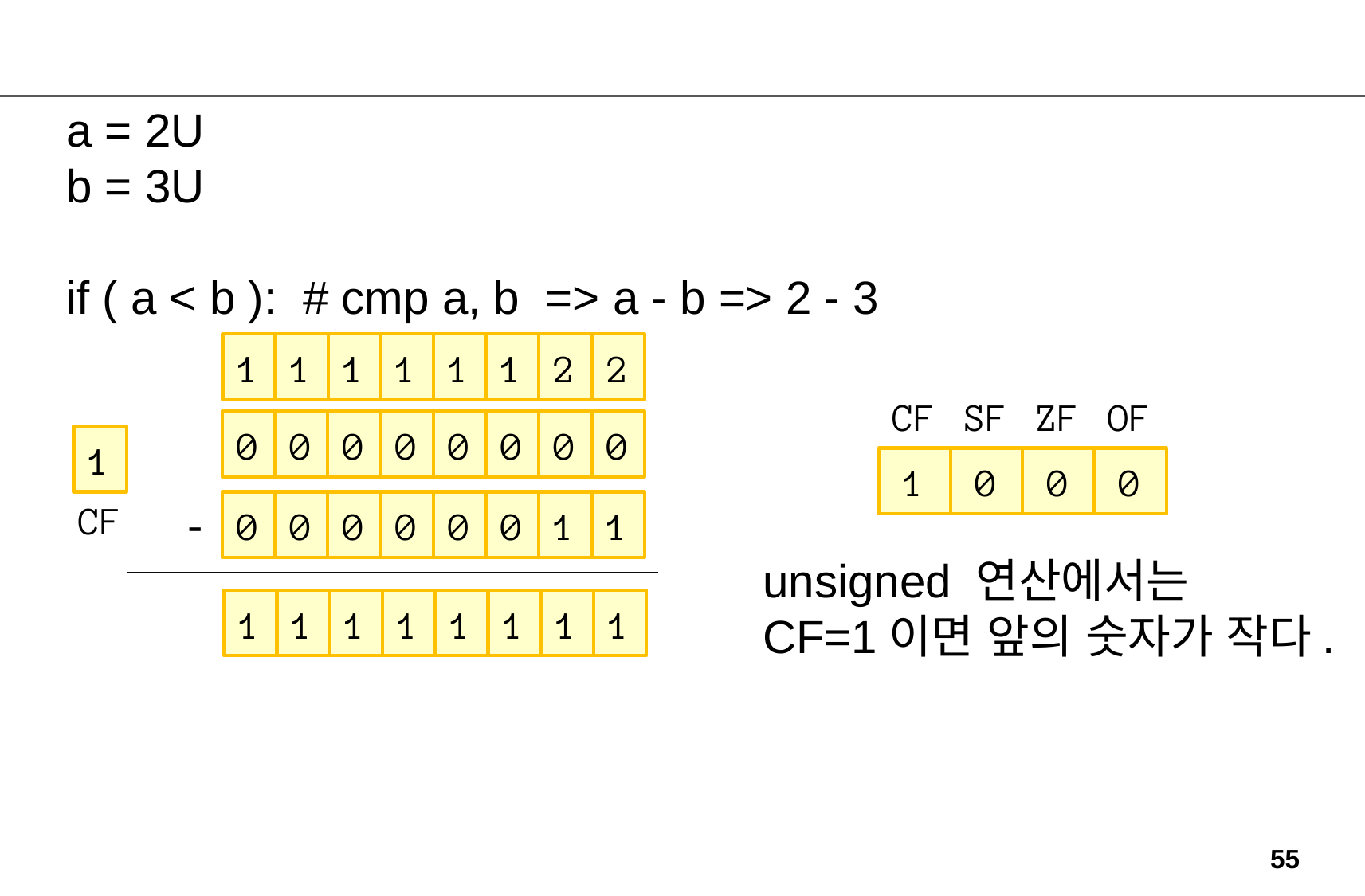

a = 2U
b = 3U

if ( a < b ):  # cmp a, b  => a - b => 2 - 3

1
1
1
1
1
1
2
2
CF
SF
ZF
OF
0
0
0
0
0
0
0
0
1
1
0
0
0
CF
-
0
0
0
0
0
0
1
1
unsigned 연산에서는
CF=1이면 앞의 숫자가 작다.
1
1
1
1
1
1
1
1